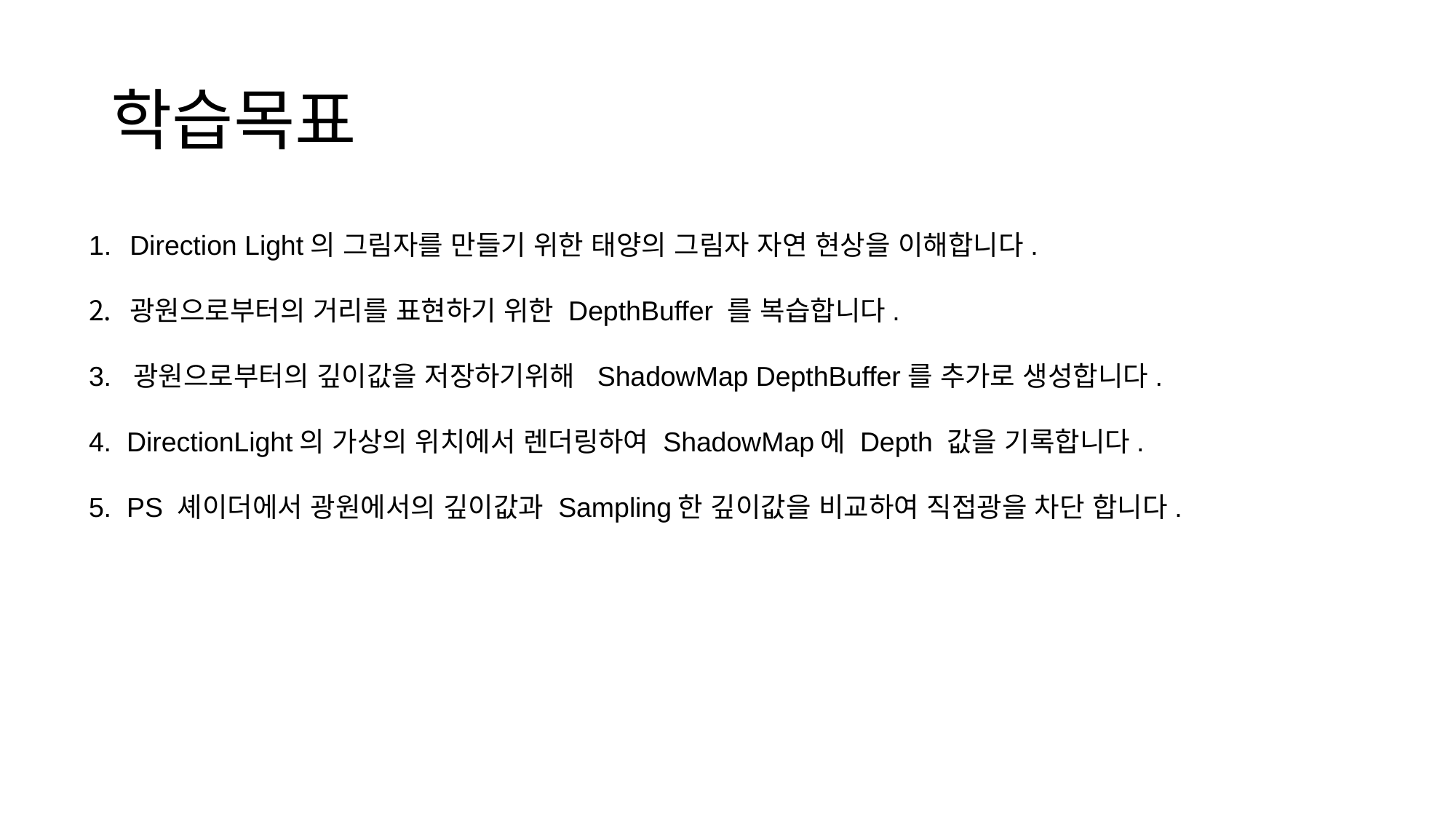

# 학습목표
Direction Light의 그림자를 만들기 위한 태양의 그림자 자연 현상을 이해합니다.

광원으로부터의 거리를 표현하기 위한 DepthBuffer 를 복습합니다.

3.  광원으로부터의 깊이값을 저장하기위해  ShadowMap DepthBuffer를 추가로 생성합니다.

4.  DirectionLight의 가상의 위치에서 렌더링하여 ShadowMap에 Depth 값을 기록합니다.

5.  PS 셰이더에서 광원에서의 깊이값과 Sampling한 깊이값을 비교하여 직접광을 차단 합니다.